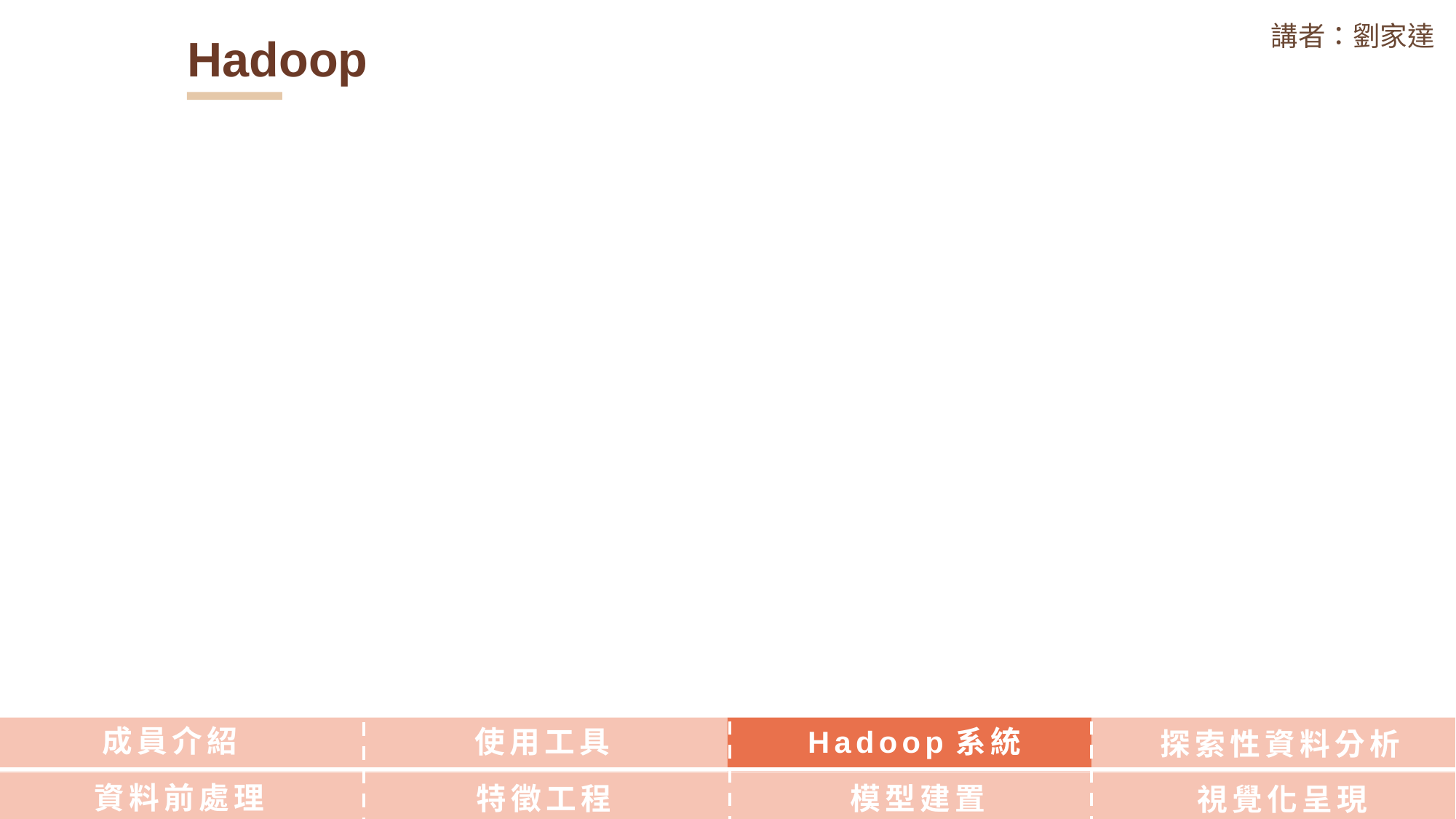

講者：劉家達
Hadoop

成員介紹
使用工具
Hadoop系統
探索性資料分析
資料前處理
特徵工程
模型建置
視覺化呈現